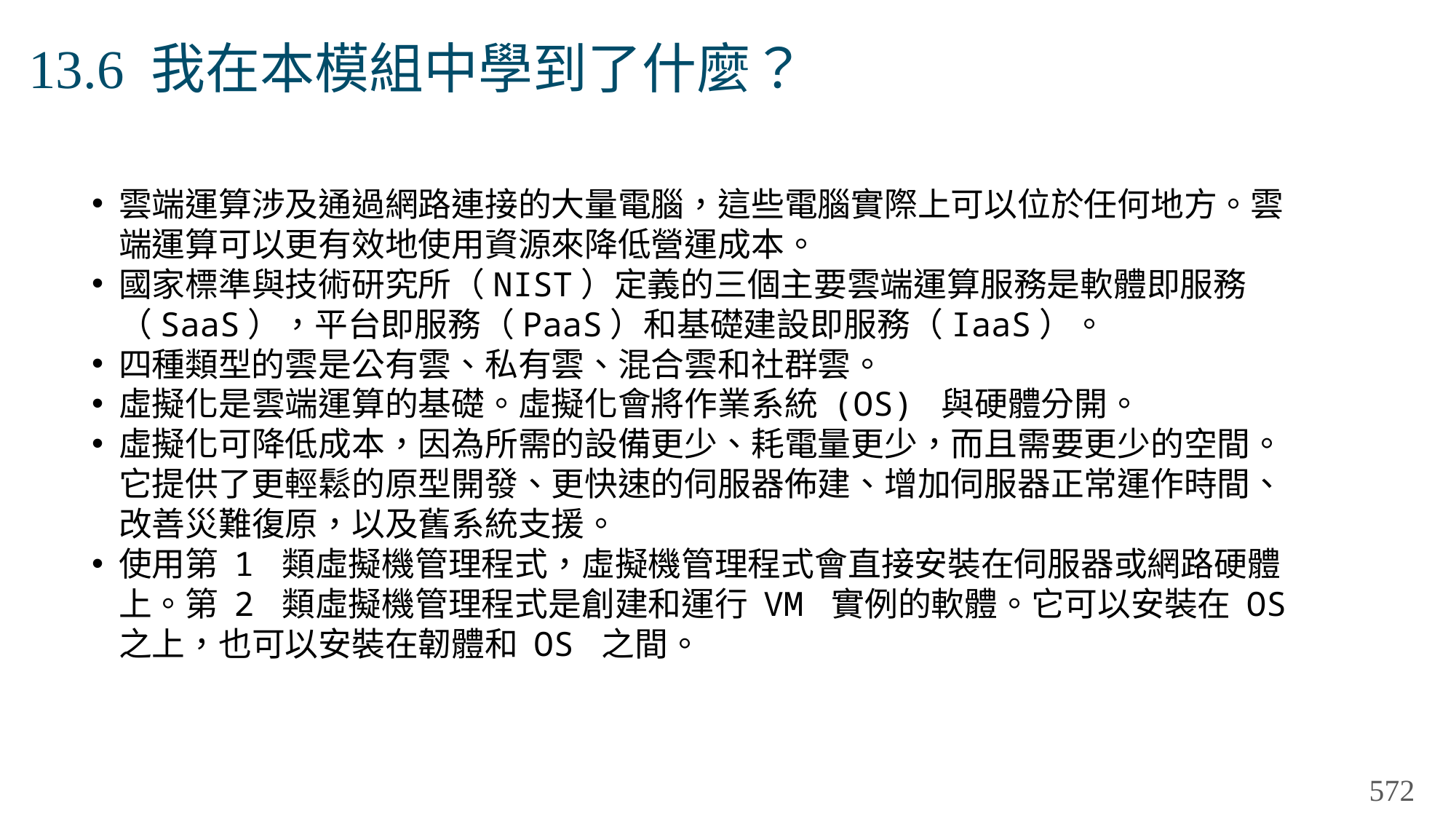

# 13.6 我在本模組中學到了什麼？
雲端運算涉及通過網路連接的大量電腦，這些電腦實際上可以位於任何地方。雲端運算可以更有效地使用資源來降低營運成本。
國家標準與技術研究所（NIST）定義的三個主要雲端運算服務是軟體即服務（SaaS），平台即服務（PaaS）和基礎建設即服務（IaaS）。
四種類型的雲是公有雲、私有雲、混合雲和社群雲。
虛擬化是雲端運算的基礎。虛擬化會將作業系統 (OS) 與硬體分開。
虛擬化可降低成本，因為所需的設備更少、耗電量更少，而且需要更少的空間。它提供了更輕鬆的原型開發、更快速的伺服器佈建、增加伺服器正常運作時間、改善災難復原，以及舊系統支援。
使用第 1 類虛擬機管理程式，虛擬機管理程式會直接安裝在伺服器或網路硬體上。第 2 類虛擬機管理程式是創建和運行 VM 實例的軟體。它可以安裝在 OS 之上，也可以安裝在韌體和 OS 之間。
572